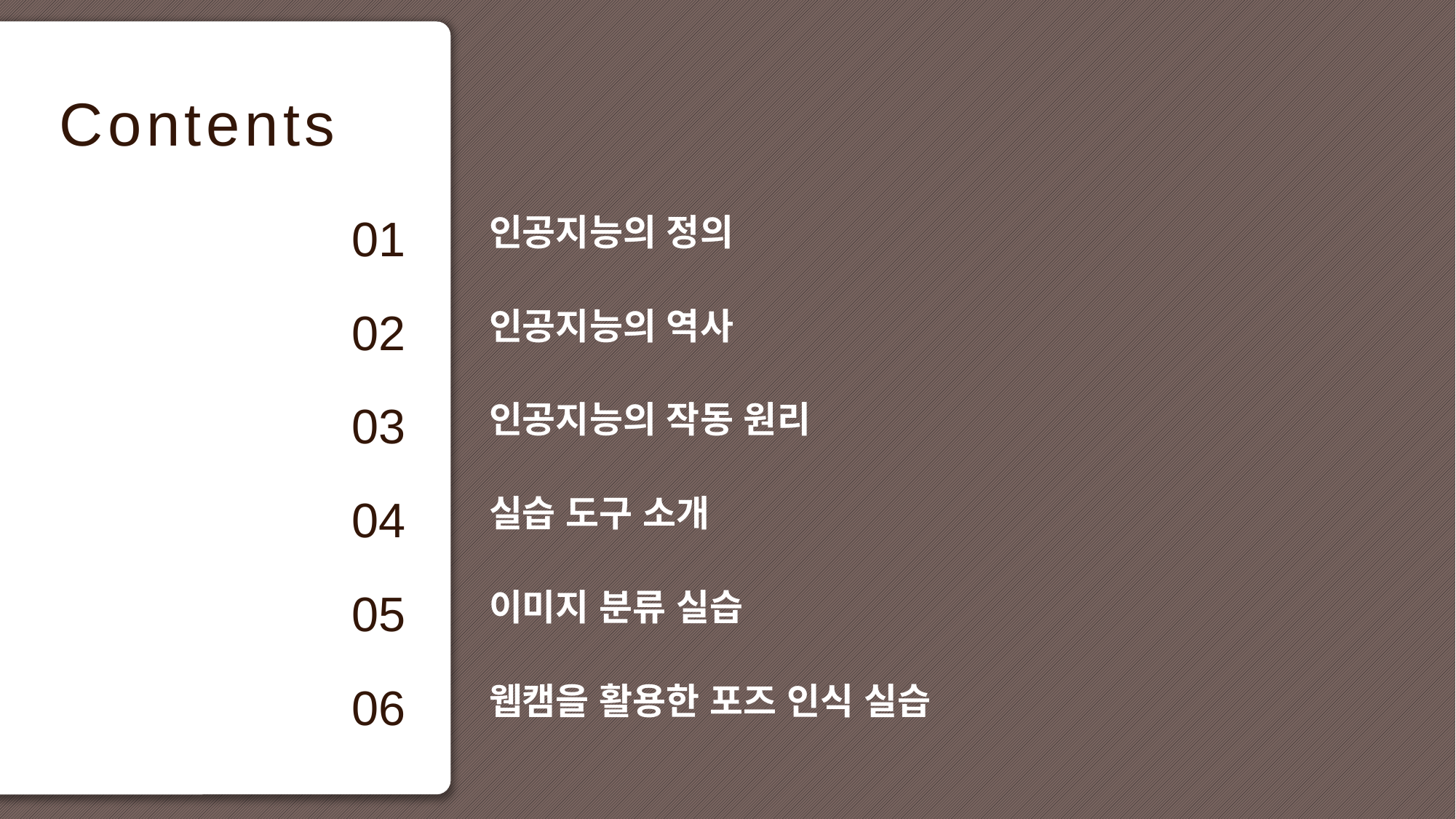

01
인공지능의 정의
02
인공지능의 역사
03
인공지능의 작동 원리
04
실습 도구 소개
05
이미지 분류 실습
06
웹캠을 활용한 포즈 인식 실습